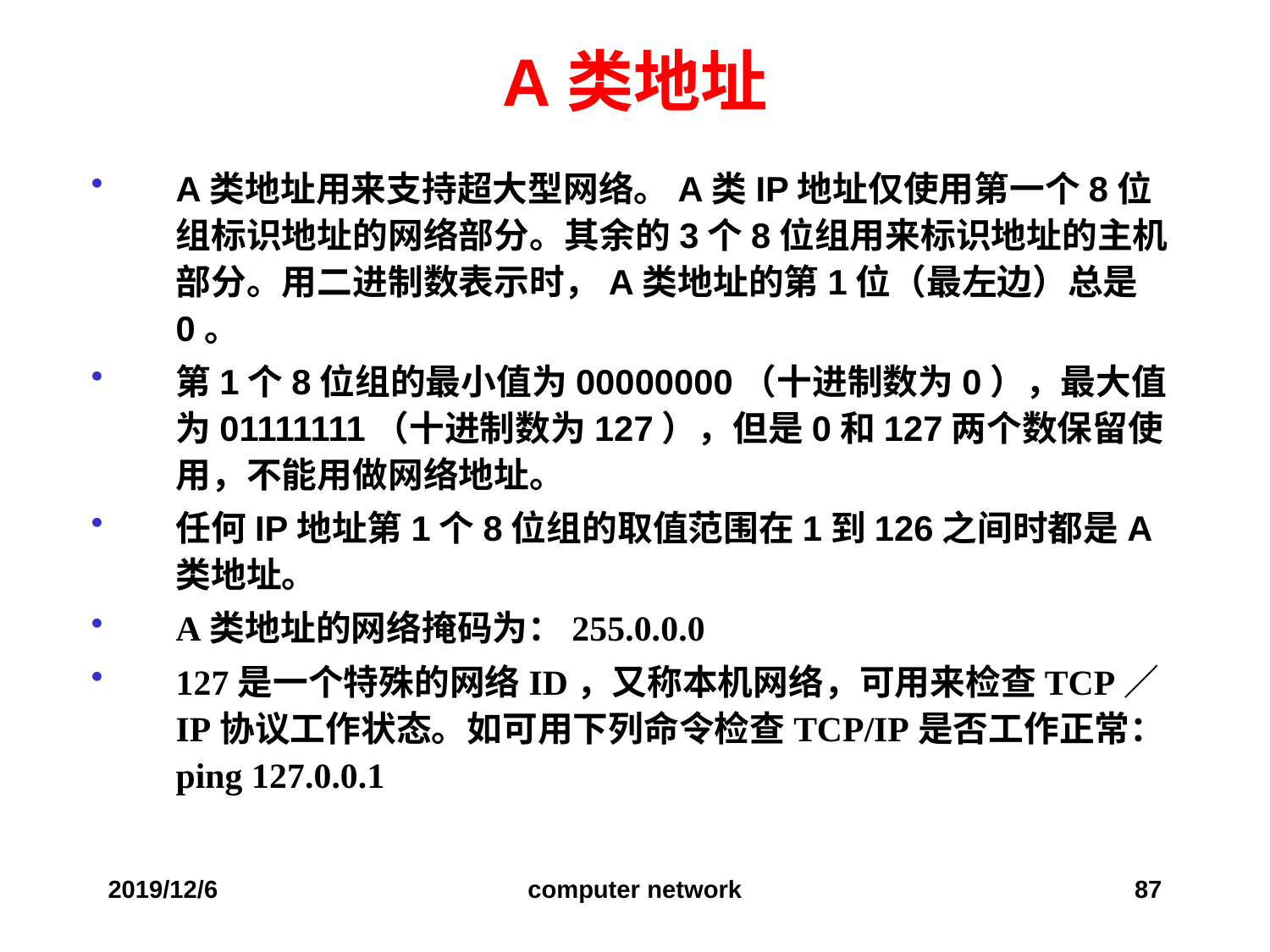

# A类地址
A类地址用来支持超大型网络。A类IP地址仅使用第一个8位组标识地址的网络部分。其余的3个8位组用来标识地址的主机部分。用二进制数表示时，A类地址的第1位（最左边）总是0。
第1个8位组的最小值为00000000（十进制数为0），最大值为01111111（十进制数为127），但是0和127两个数保留使用，不能用做网络地址。
任何IP地址第1个8位组的取值范围在1到126之间时都是A类地址。
A类地址的网络掩码为：255.0.0.0
127是一个特殊的网络ID，又称本机网络，可用来检查TCP／IP协议工作状态。如可用下列命令检查TCP/IP是否工作正常： ping 127.0.0.1
2019/12/6
computer network
87